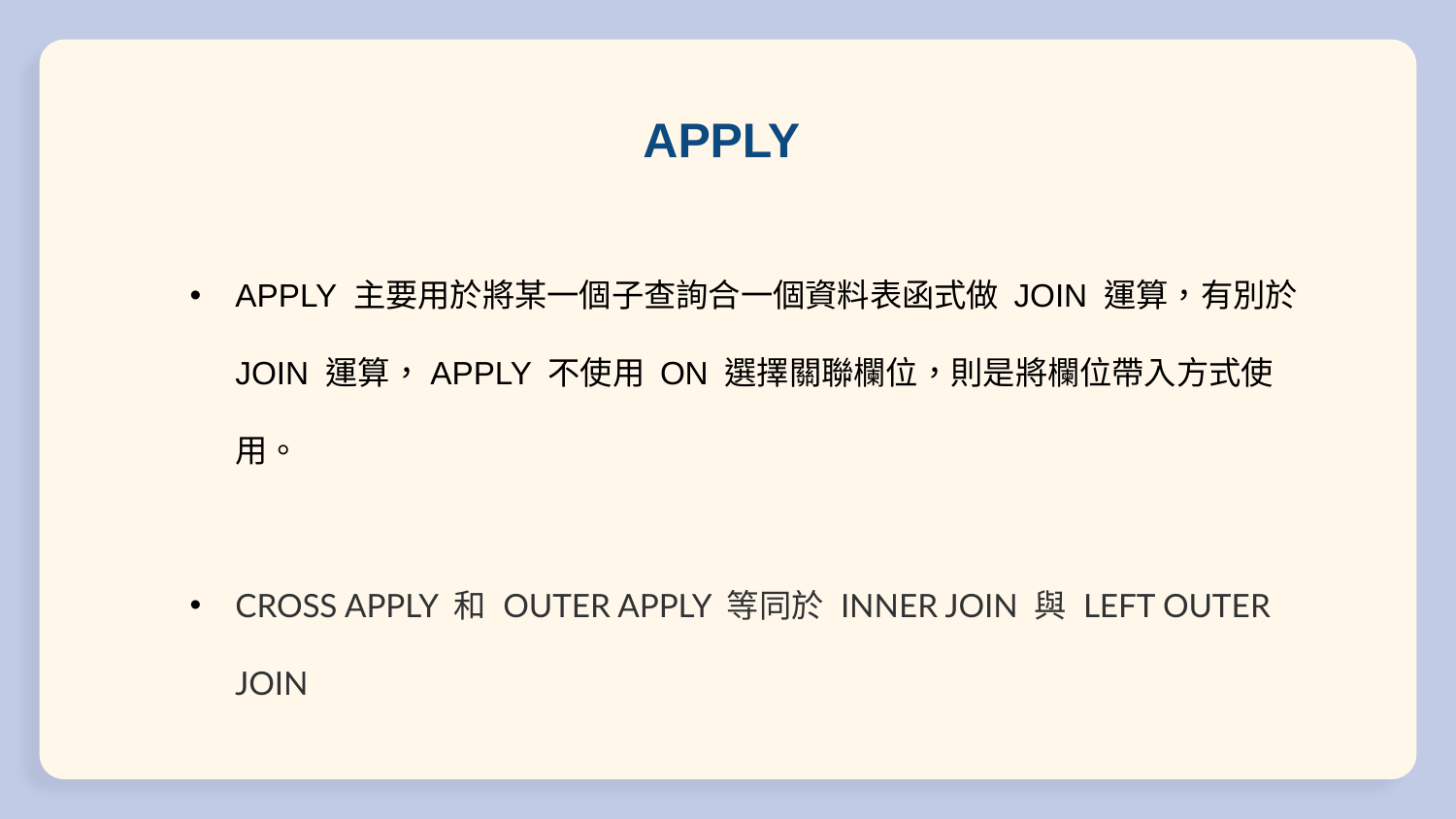

# APPLY
APPLY 主要用於將某一個子查詢合一個資料表函式做 JOIN 運算，有別於 JOIN 運算，APPLY 不使用 ON 選擇關聯欄位，則是將欄位帶入方式使用。

CROSS APPLY 和 OUTER APPLY 等同於 INNER JOIN 與 LEFT OUTER JOIN